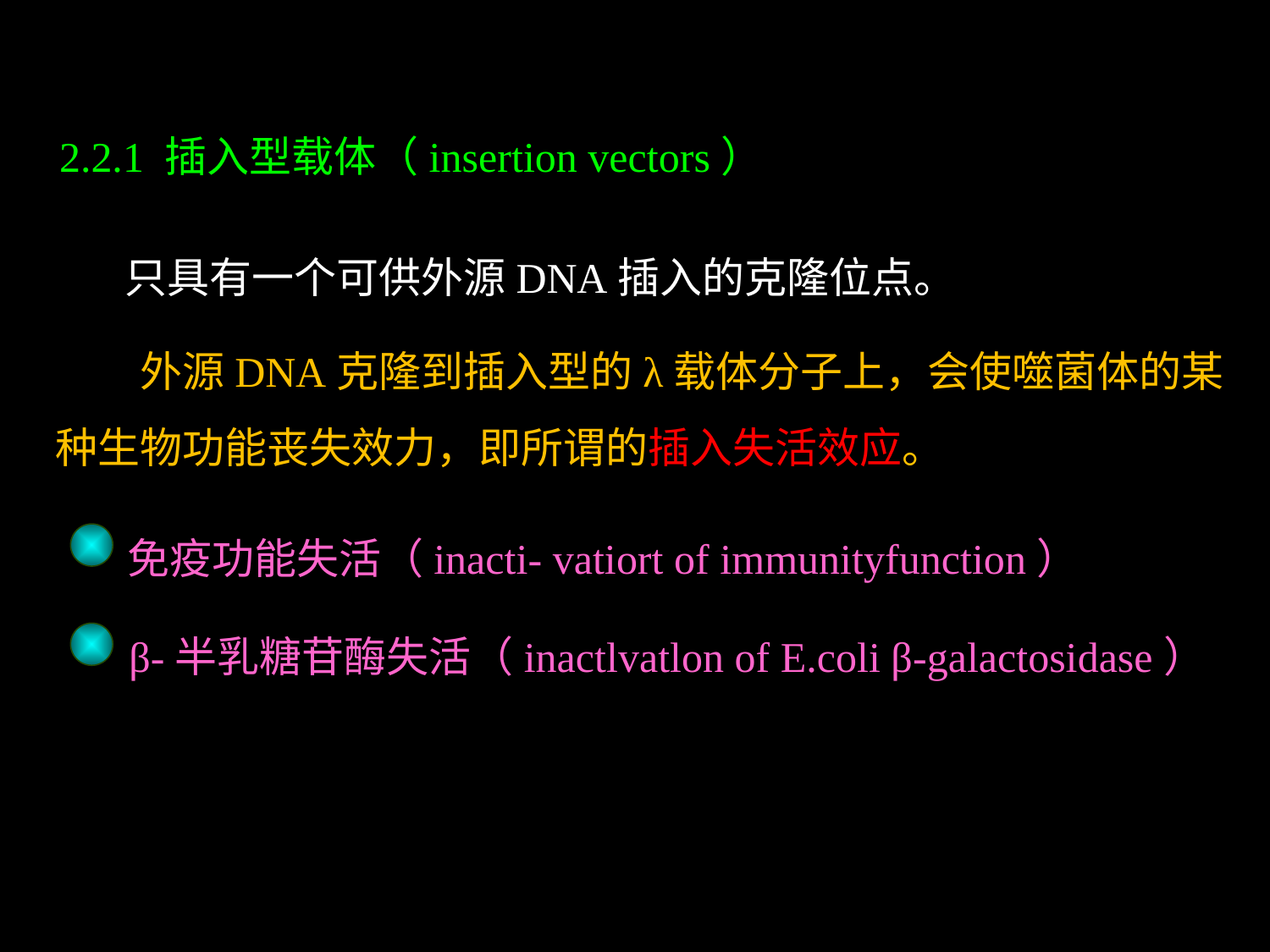

2.2.1 插入型载体（insertion vectors）
只具有一个可供外源DNA插入的克隆位点。
　　外源DNA克隆到插入型的λ载体分子上，会使噬菌体的某种生物功能丧失效力，即所谓的插入失活效应。
免疫功能失活（inacti- vatiort of immunityfunction）

β-半乳糖苷酶失活（inactlvatlon of E.coli β-galactosidase）